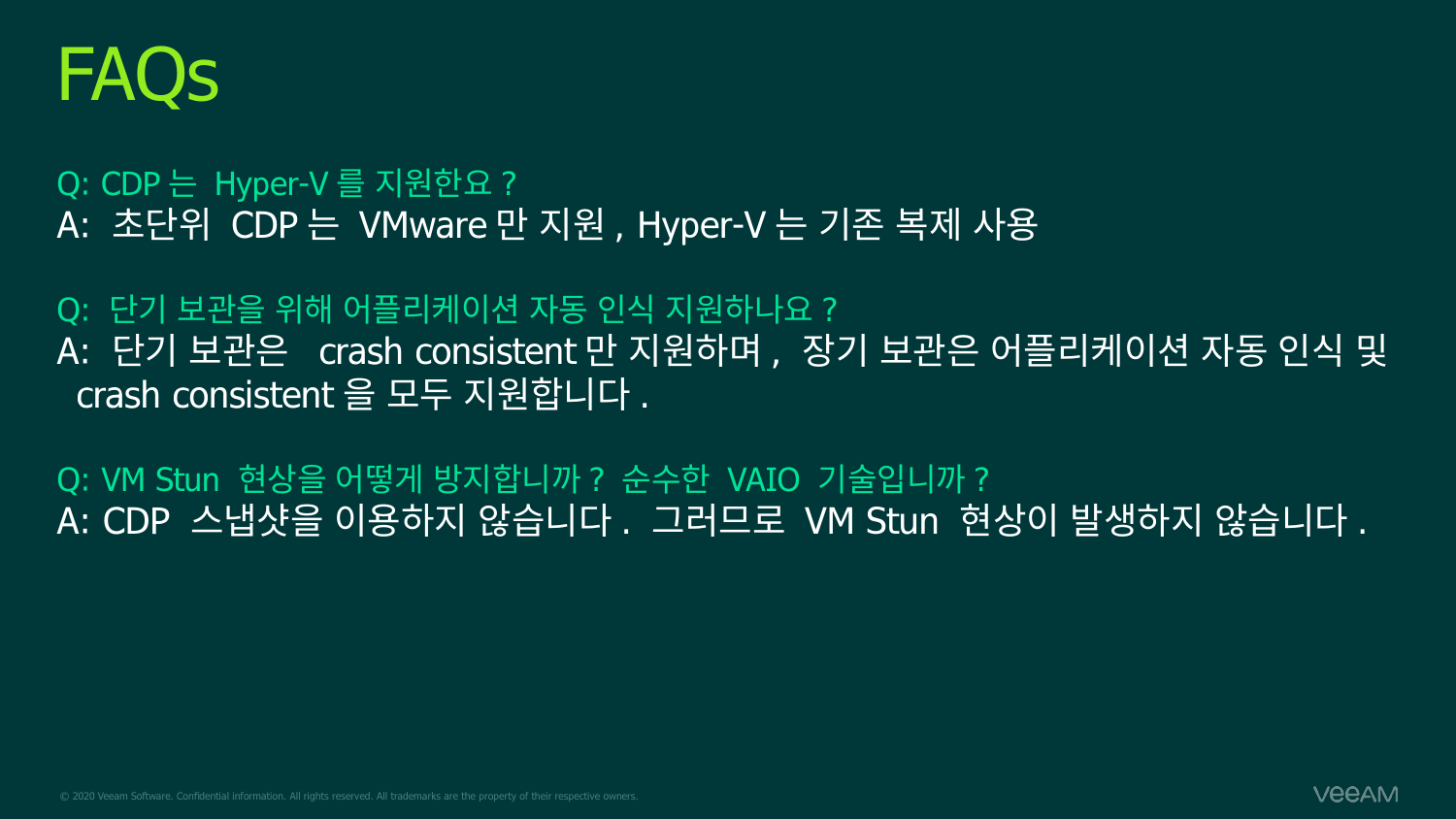

# FAQs
Q: CDP는 Hyper-V를 지원한요?
A: 초단위 CDP는 VMware만 지원, Hyper-V는 기존 복제 사용

Q: 단기 보관을 위해 어플리케이션 자동 인식 지원하나요?
A: 단기 보관은  crash consistent만 지원하며, 장기 보관은 어플리케이션 자동 인식 및  crash consistent을 모두 지원합니다.

Q: VM Stun 현상을 어떻게 방지합니까? 순수한 VAIO 기술입니까?
A: CDP 스냅샷을 이용하지 않습니다. 그러므로 VM Stun 현상이 발생하지 않습니다.